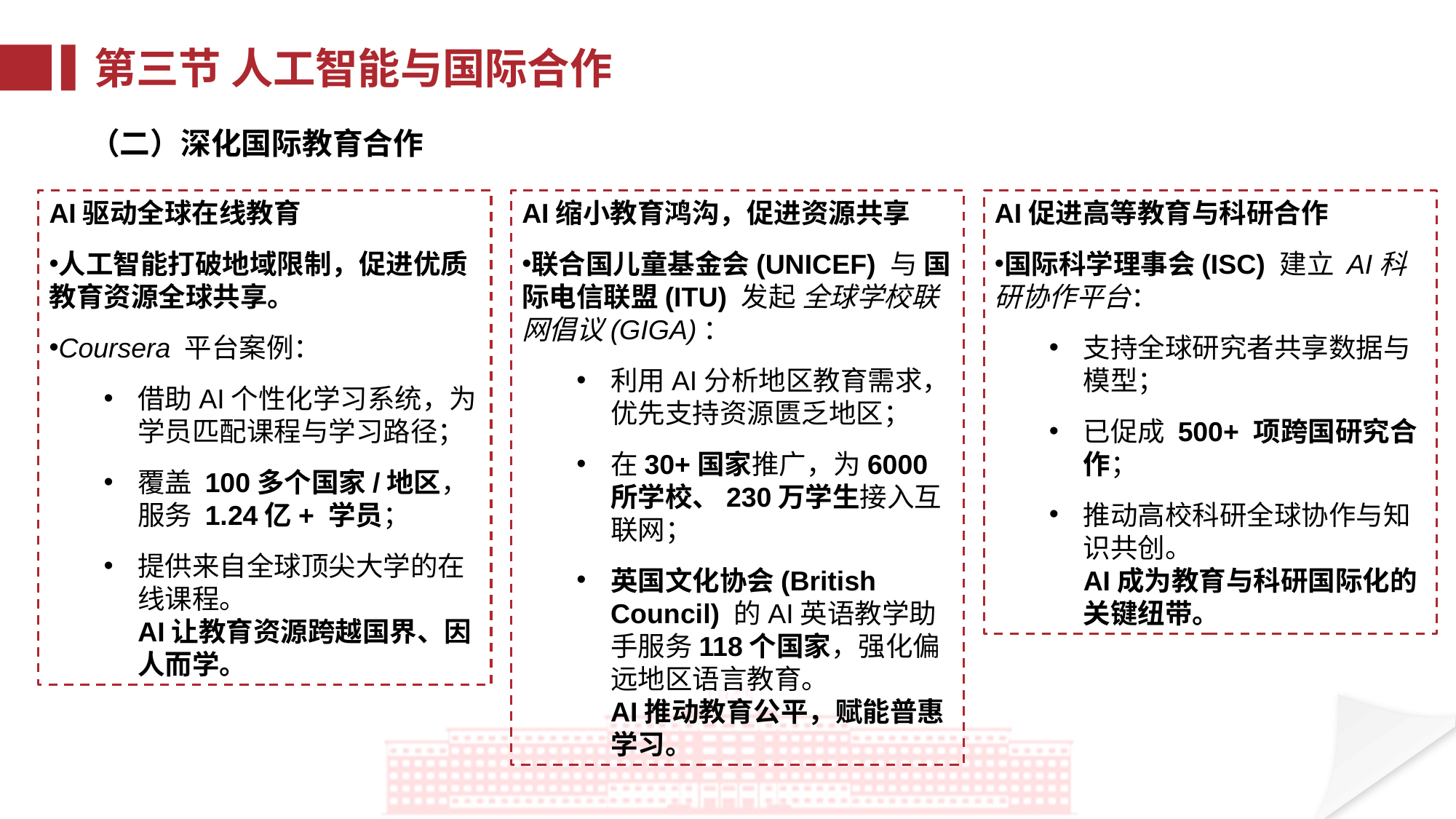

第三节 人工智能与国际合作

（二）深化国际教育合作
AI促进高等教育与科研合作
国际科学理事会(ISC) 建立 AI科研协作平台：
支持全球研究者共享数据与模型；
已促成 500+ 项跨国研究合作；
推动高校科研全球协作与知识共创。
AI成为教育与科研国际化的关键纽带。
AI驱动全球在线教育
人工智能打破地域限制，促进优质教育资源全球共享。
Coursera 平台案例：
借助AI个性化学习系统，为学员匹配课程与学习路径；
覆盖 100多个国家/地区，服务 1.24亿+ 学员；
提供来自全球顶尖大学的在线课程。
AI让教育资源跨越国界、因人而学。
AI缩小教育鸿沟，促进资源共享
联合国儿童基金会(UNICEF) 与 国际电信联盟(ITU) 发起 全球学校联网倡议(GIGA)：
利用AI分析地区教育需求，优先支持资源匮乏地区；
在30+国家推广，为6000所学校、230万学生接入互联网；
英国文化协会(British Council) 的AI英语教学助手服务118个国家，强化偏远地区语言教育。
AI推动教育公平，赋能普惠学习。